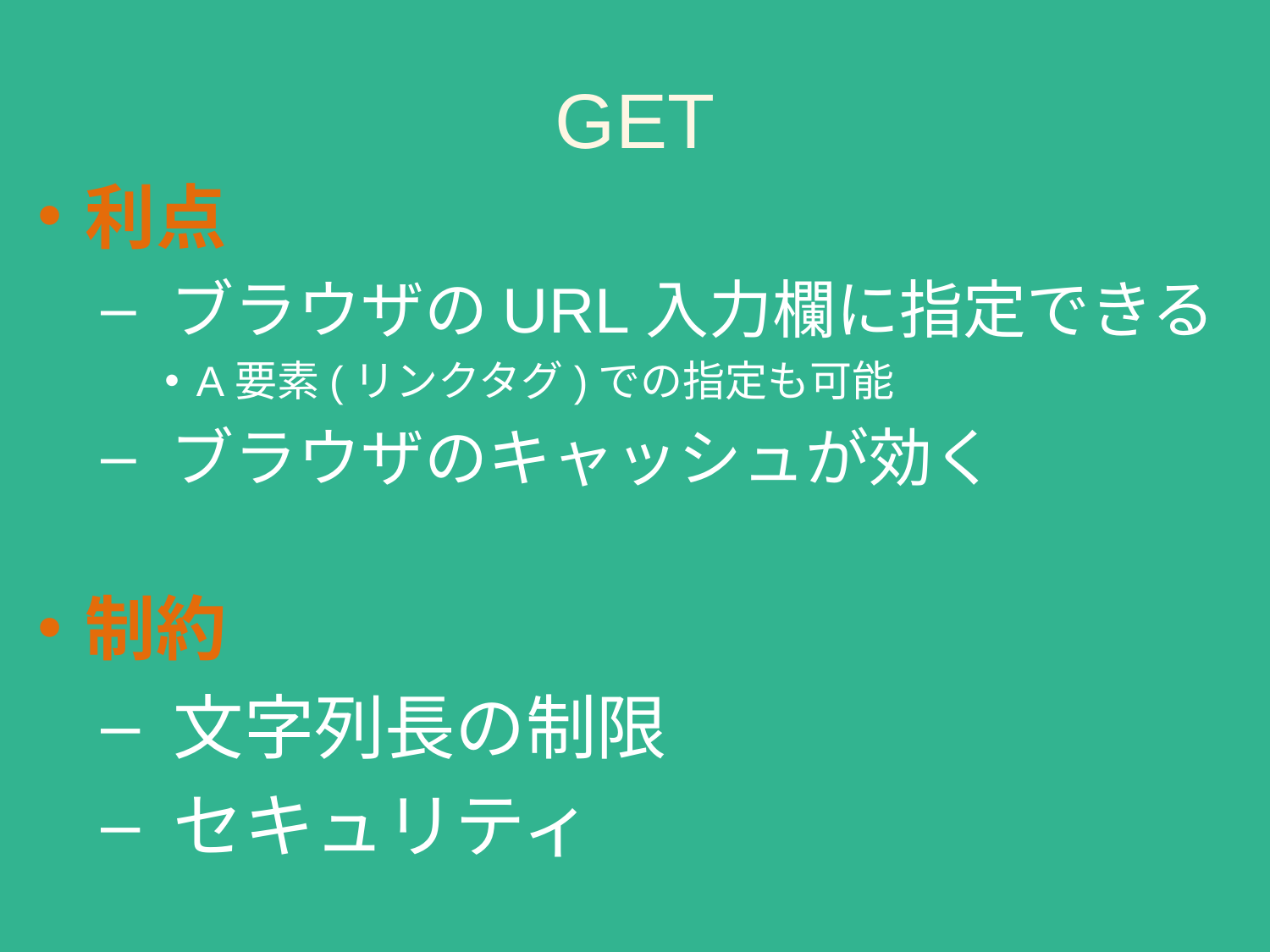

# GET
利点
 ブラウザのURL入力欄に指定できる
A要素(リンクタグ)での指定も可能
 ブラウザのキャッシュが効く
制約
 文字列長の制限
 セキュリティ